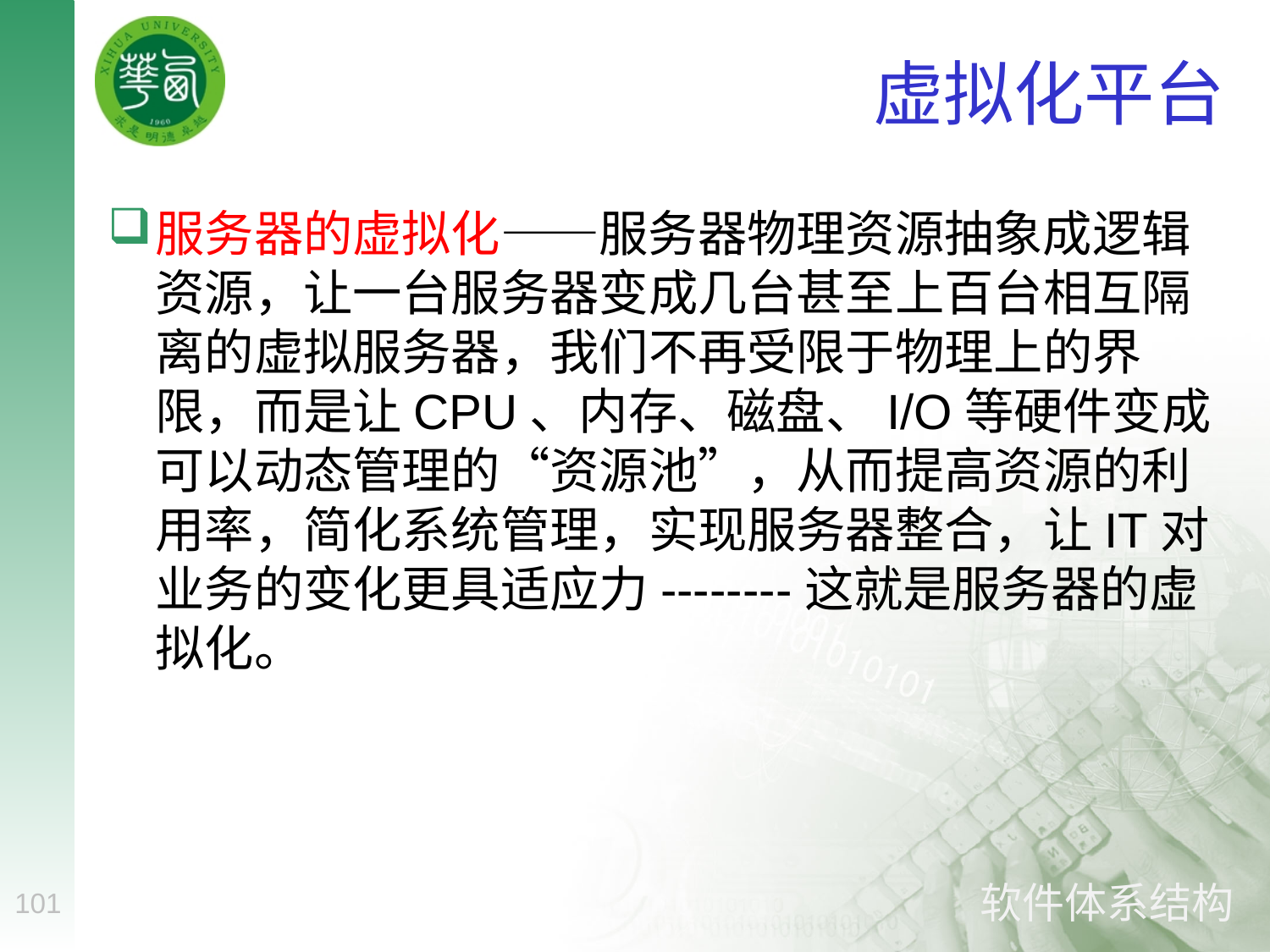

# 虚拟化平台
服务器的虚拟化——服务器物理资源抽象成逻辑资源，让一台服务器变成几台甚至上百台相互隔离的虚拟服务器，我们不再受限于物理上的界限，而是让CPU、内存、磁盘、I/O等硬件变成可以动态管理的“资源池”，从而提高资源的利用率，简化系统管理，实现服务器整合，让IT对业务的变化更具适应力--------这就是服务器的虚拟化。
101